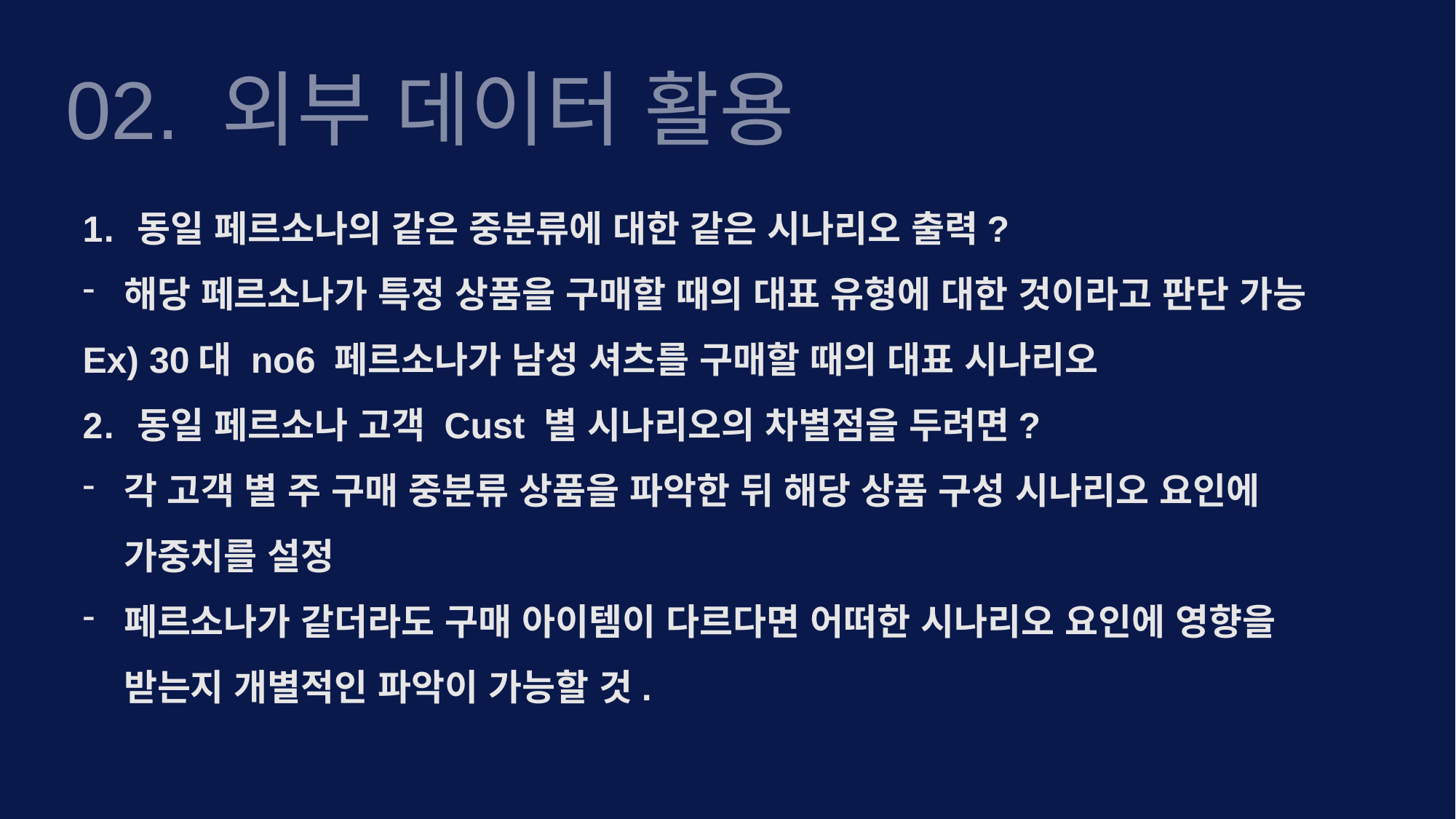

02. 외부 데이터 활용
동일 페르소나의 같은 중분류에 대한 같은 시나리오 출력?
해당 페르소나가 특정 상품을 구매할 때의 대표 유형에 대한 것이라고 판단 가능
Ex) 30대 no6 페르소나가 남성 셔츠를 구매할 때의 대표 시나리오
동일 페르소나 고객 Cust 별 시나리오의 차별점을 두려면?
각 고객 별 주 구매 중분류 상품을 파악한 뒤 해당 상품 구성 시나리오 요인에 가중치를 설정
페르소나가 같더라도 구매 아이템이 다르다면 어떠한 시나리오 요인에 영향을 받는지 개별적인 파악이 가능할 것.